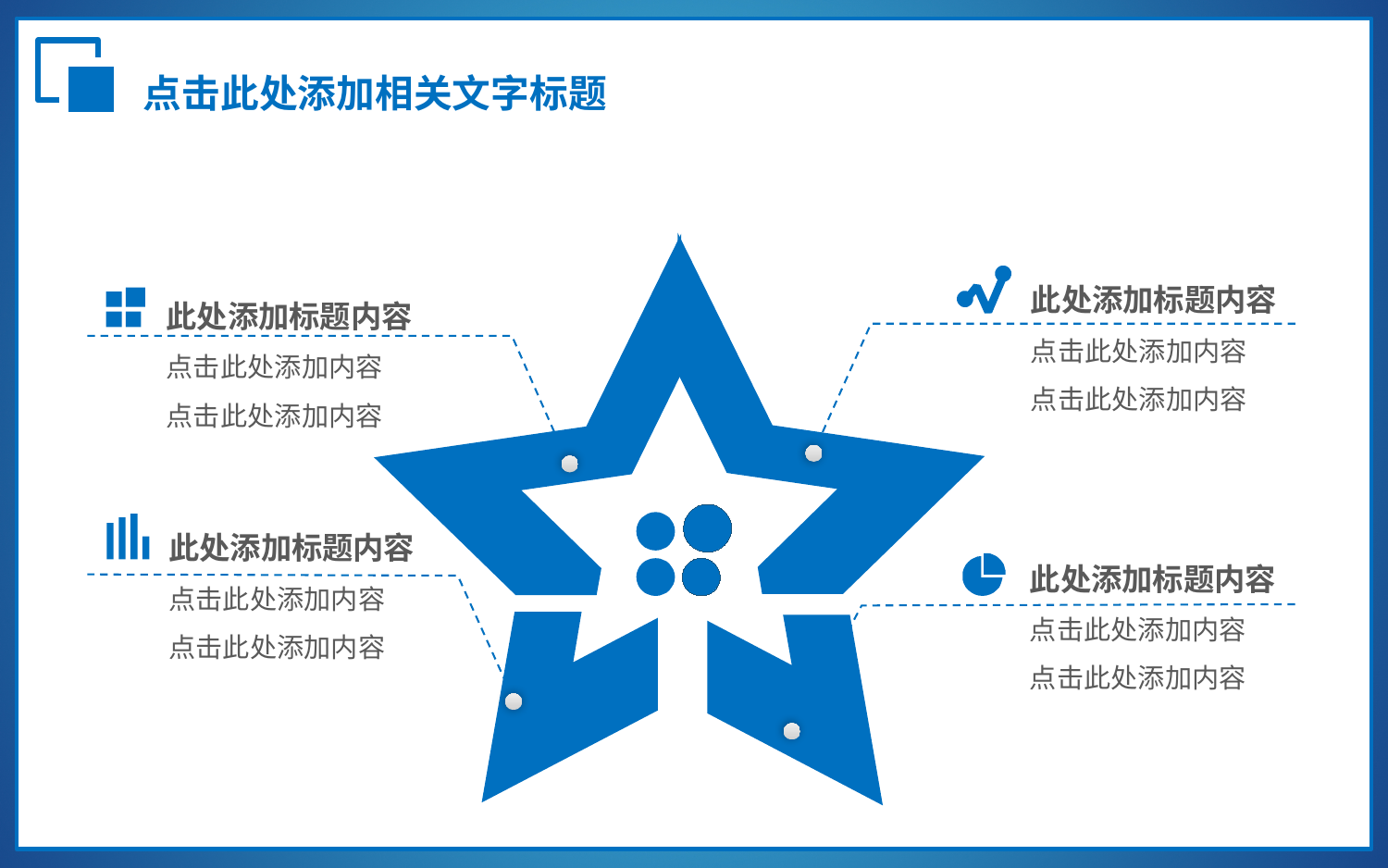

点击此处添加相关文字标题

此处添加标题内容
点击此处添加内容
点击此处添加内容

此处添加标题内容
点击此处添加内容
点击此处添加内容

此处添加标题内容
点击此处添加内容
点击此处添加内容

此处添加标题内容
点击此处添加内容
点击此处添加内容